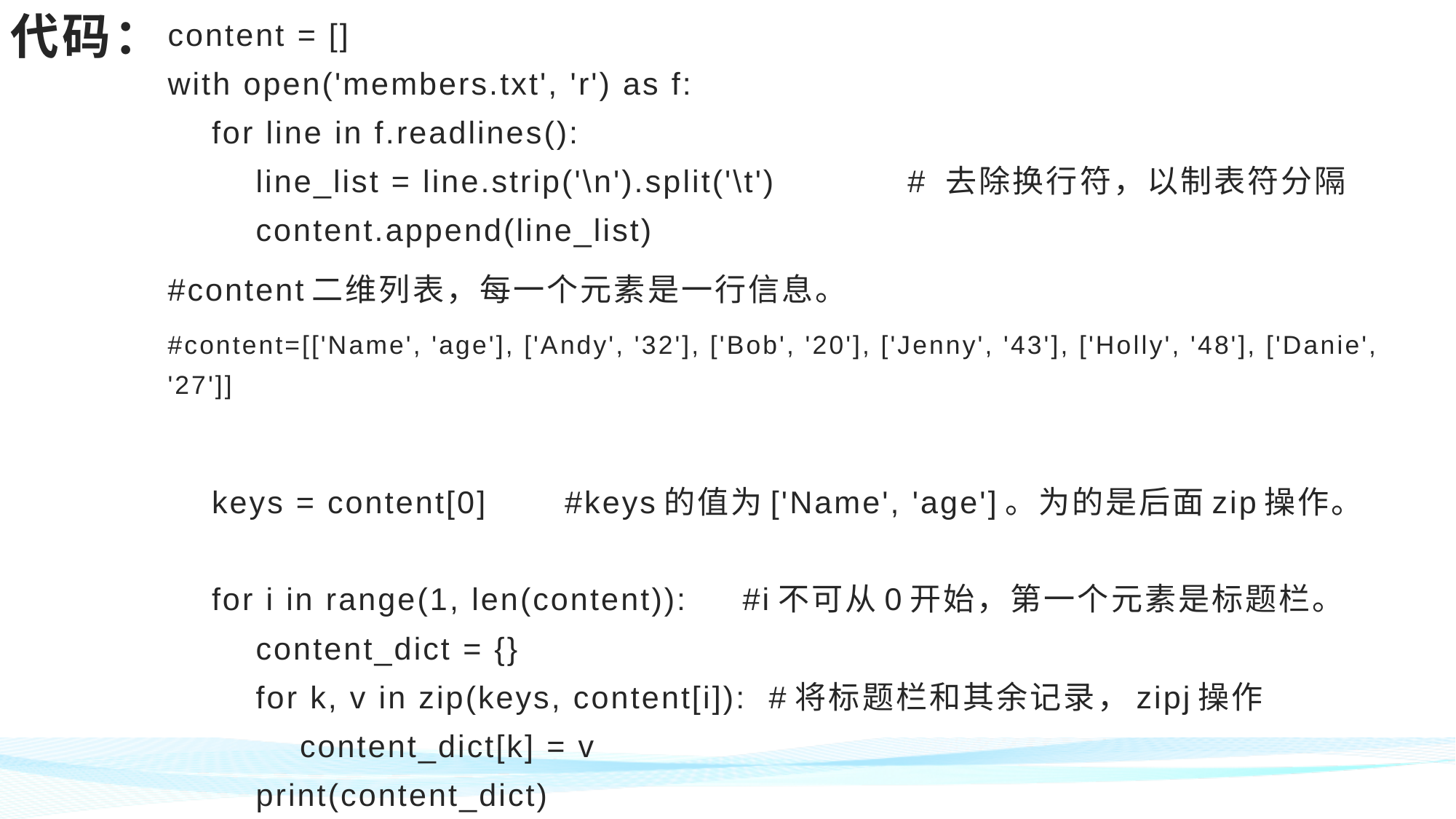

# 代码：
content = []
with open('members.txt', 'r') as f:
    for line in f.readlines():
        line_list = line.strip('\n').split('\t')            # 去除换行符，以制表符分隔
        content.append(line_list)
#content二维列表，每一个元素是一行信息。
#content=[['Name', 'age'], ['Andy', '32'], ['Bob', '20'], ['Jenny', '43'], ['Holly', '48'], ['Danie', '27']]

    keys = content[0]       #keys的值为['Name', 'age']。为的是后面zip操作。

    for i in range(1, len(content)):     #i不可从0开始，第一个元素是标题栏。
        content_dict = {}
        for k, v in zip(keys, content[i]):  #将标题栏和其余记录，zipj操作
            content_dict[k] = v
        print(content_dict)